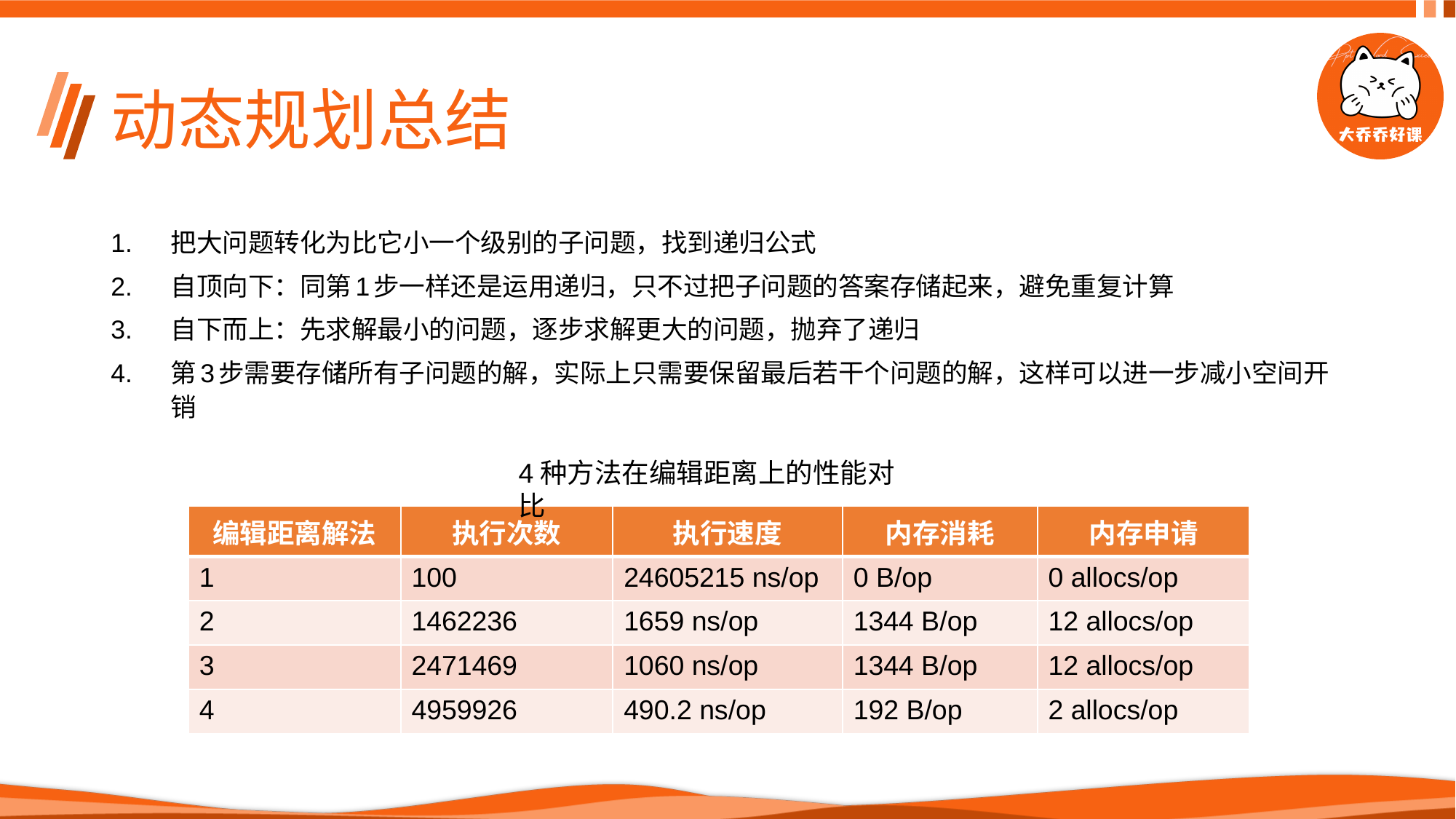

# 动态规划总结
把大问题转化为比它小一个级别的子问题，找到递归公式
自顶向下：同第1步一样还是运用递归，只不过把子问题的答案存储起来，避免重复计算
自下而上：先求解最小的问题，逐步求解更大的问题，抛弃了递归
第3步需要存储所有子问题的解，实际上只需要保留最后若干个问题的解，这样可以进一步减小空间开销
4种方法在编辑距离上的性能对比
| 编辑距离解法 | 执行次数 | 执行速度 | 内存消耗 | 内存申请 |
| --- | --- | --- | --- | --- |
| 1 | 100 | 24605215 ns/op | 0 B/op | 0 allocs/op |
| 2 | 1462236 | 1659 ns/op | 1344 B/op | 12 allocs/op |
| 3 | 2471469 | 1060 ns/op | 1344 B/op | 12 allocs/op |
| 4 | 4959926 | 490.2 ns/op | 192 B/op | 2 allocs/op |